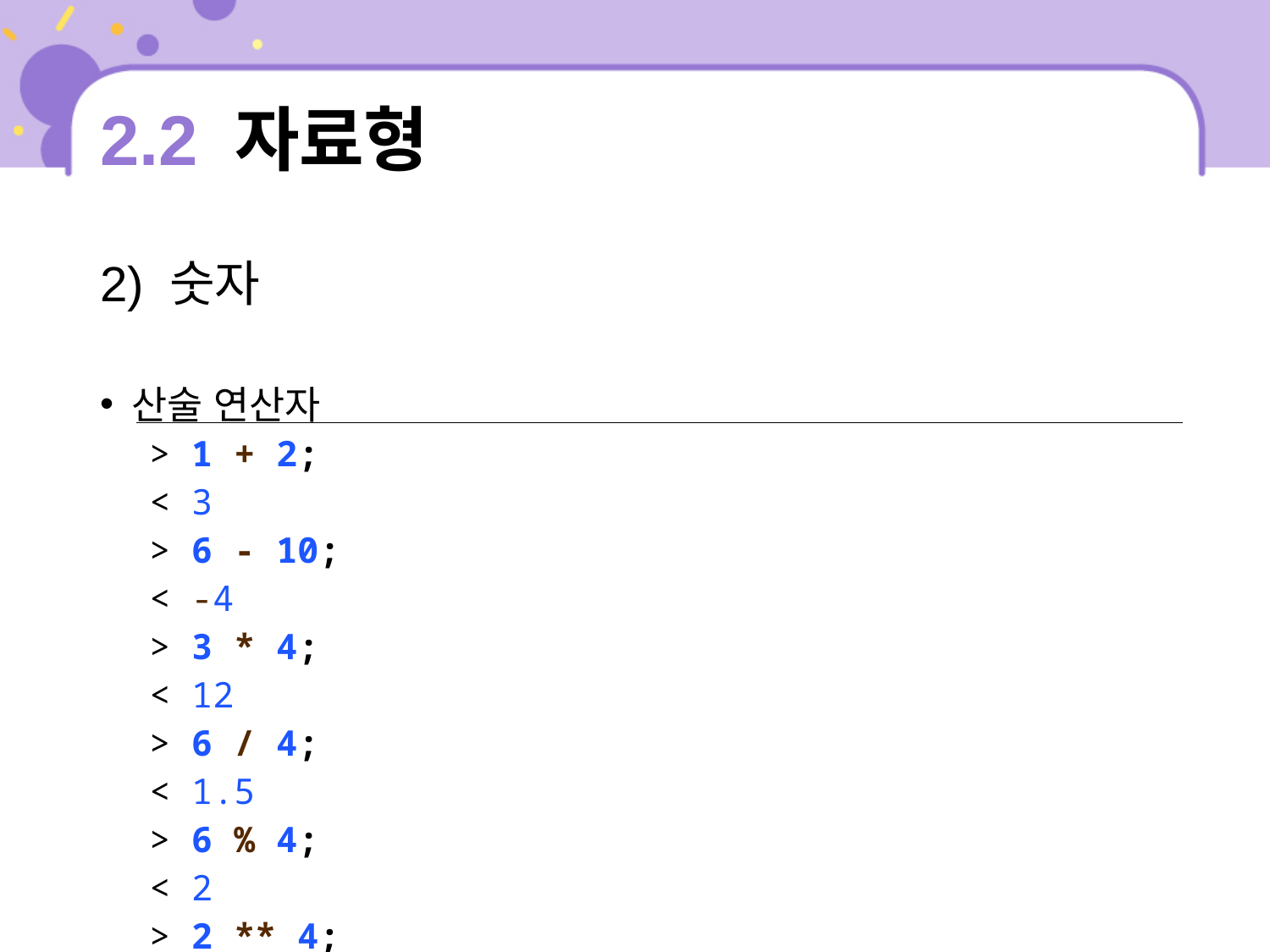

# 2.2 자료형
2) 숫자
산술 연산자

| > 1 + 2; < 3 > 6 - 10; < -4 > 3 \* 4; < 12 > 6 / 4; < 1.5 > 6 % 4; < 2 > 2 \*\* 4; < 16 |
| --- |